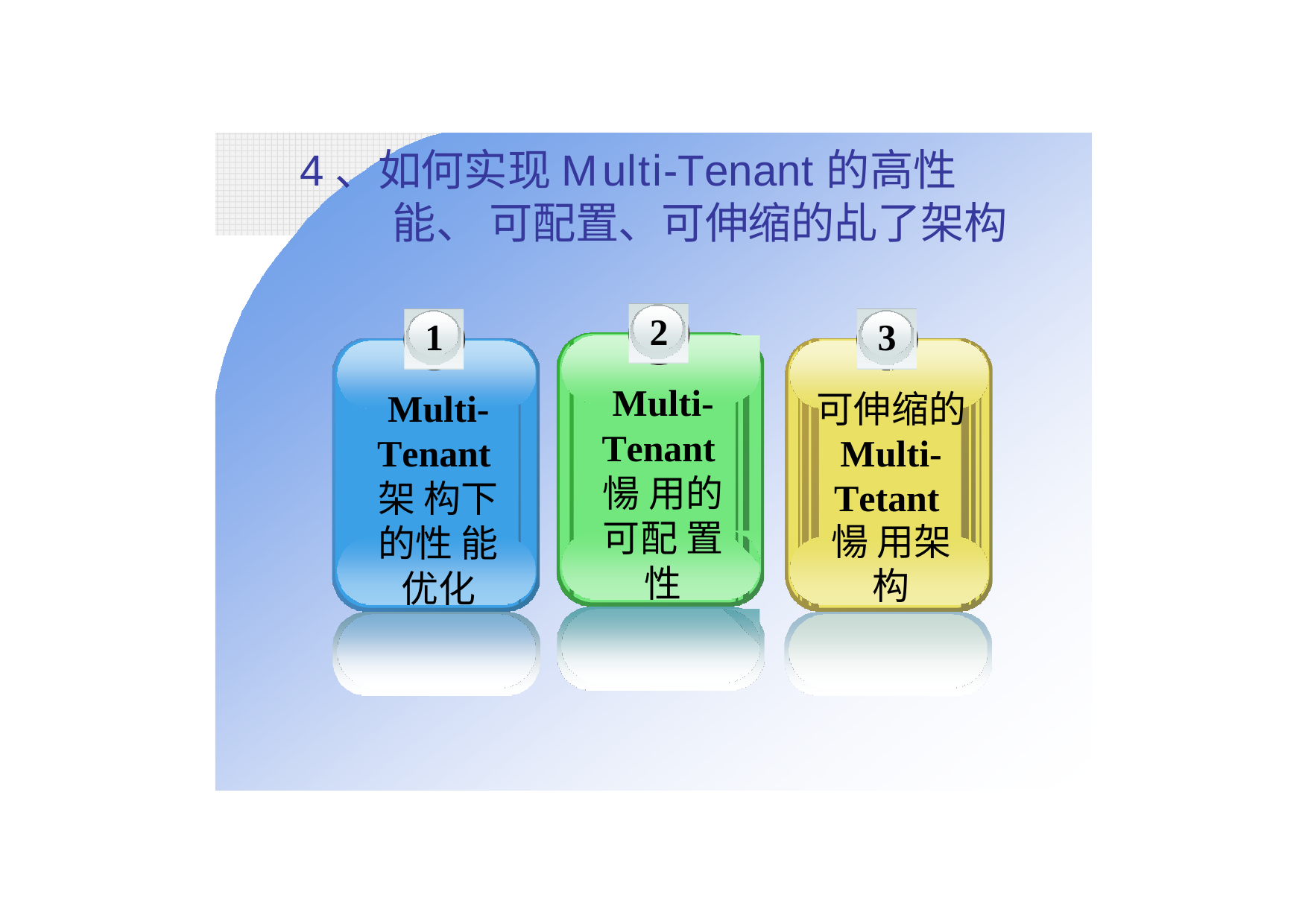

4、如何实现Multi-Tenant的高性能、 可配置、可伸缩的乩了架构

2
Multi- Tenant愓 用的可配 置性

1
Multi- Tenant架 构下的性 能优化
3
可伸缩的 Multi- Tetant愓 用架构